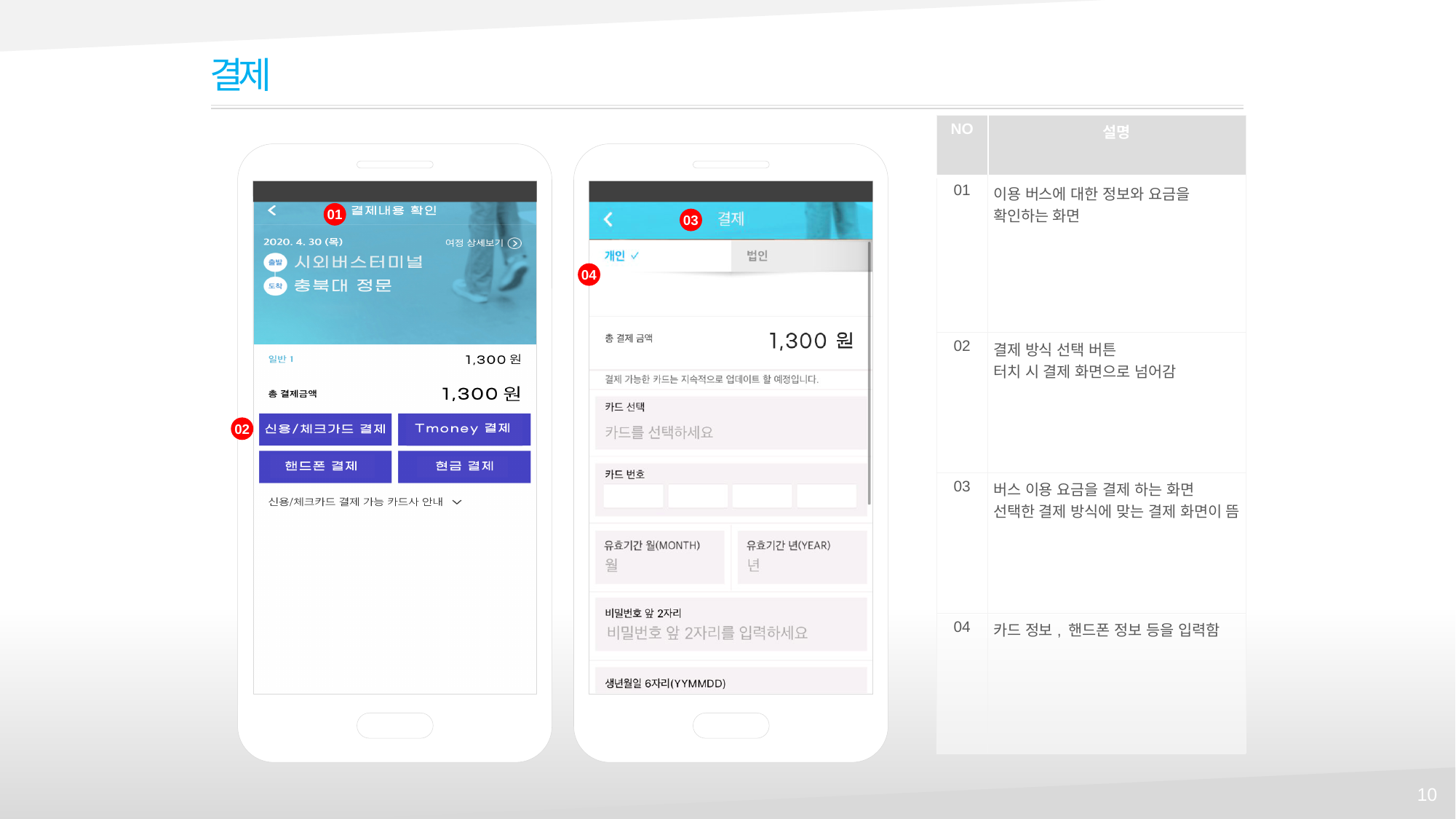

결제

| NO | 설명 |
| --- | --- |
| 01 | 이용 버스에 대한 정보와 요금을 확인하는 화면 |
| 02 | 결제 방식 선택 버튼 터치 시 결제 화면으로 넘어감 |
| 03 | 버스 이용 요금을 결제 하는 화면 선택한 결제 방식에 맞는 결제 화면이 뜸 |
| 04 | 카드 정보, 핸드폰 정보 등을 입력함 |

01
03
04
02

10